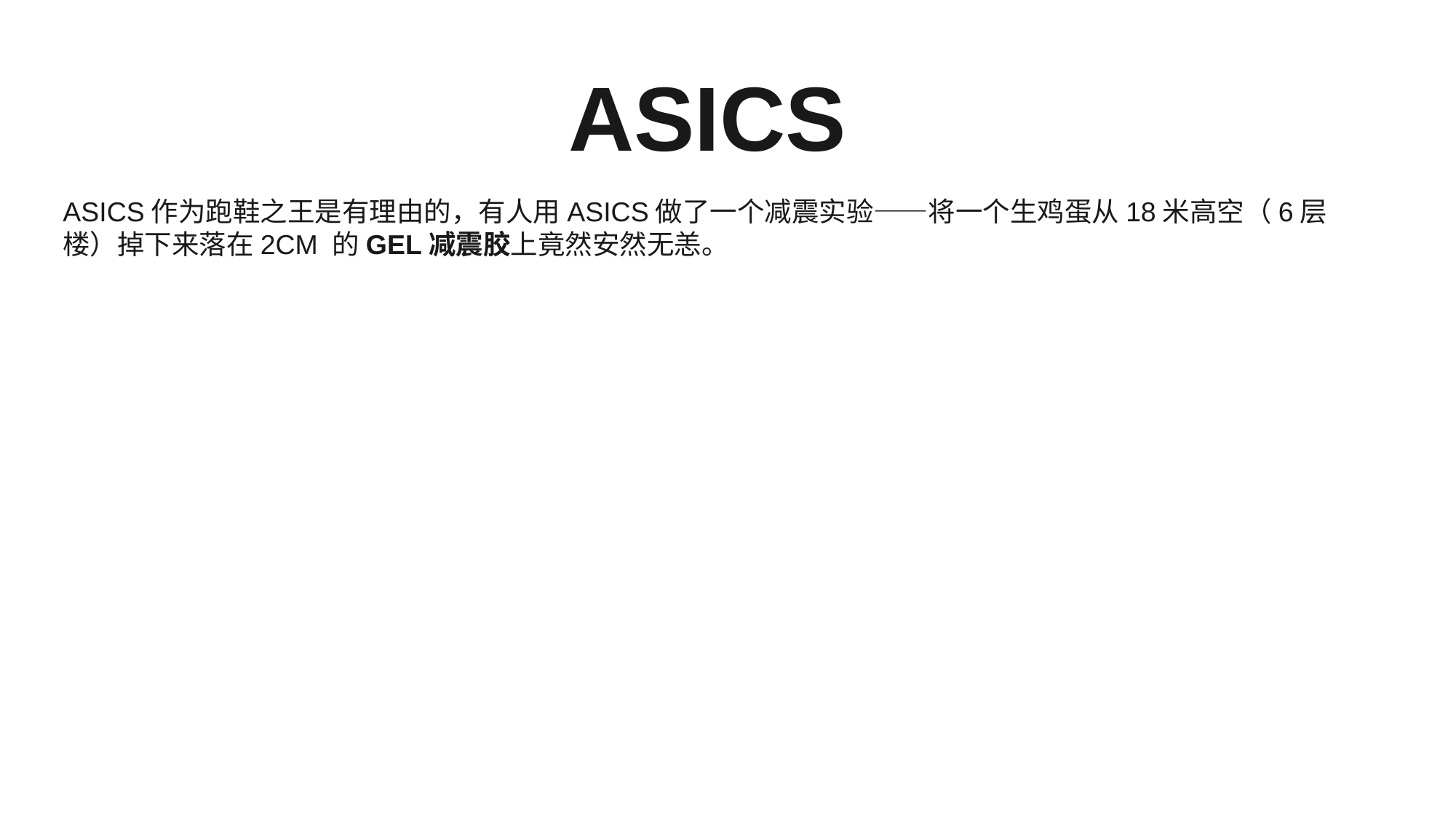

ASICS
ASICS作为跑鞋之王是有理由的，有人用ASICS做了一个减震实验——将一个生鸡蛋从18米高空（6层楼）掉下来落在2CM 的GEL减震胶上竟然安然无恙。